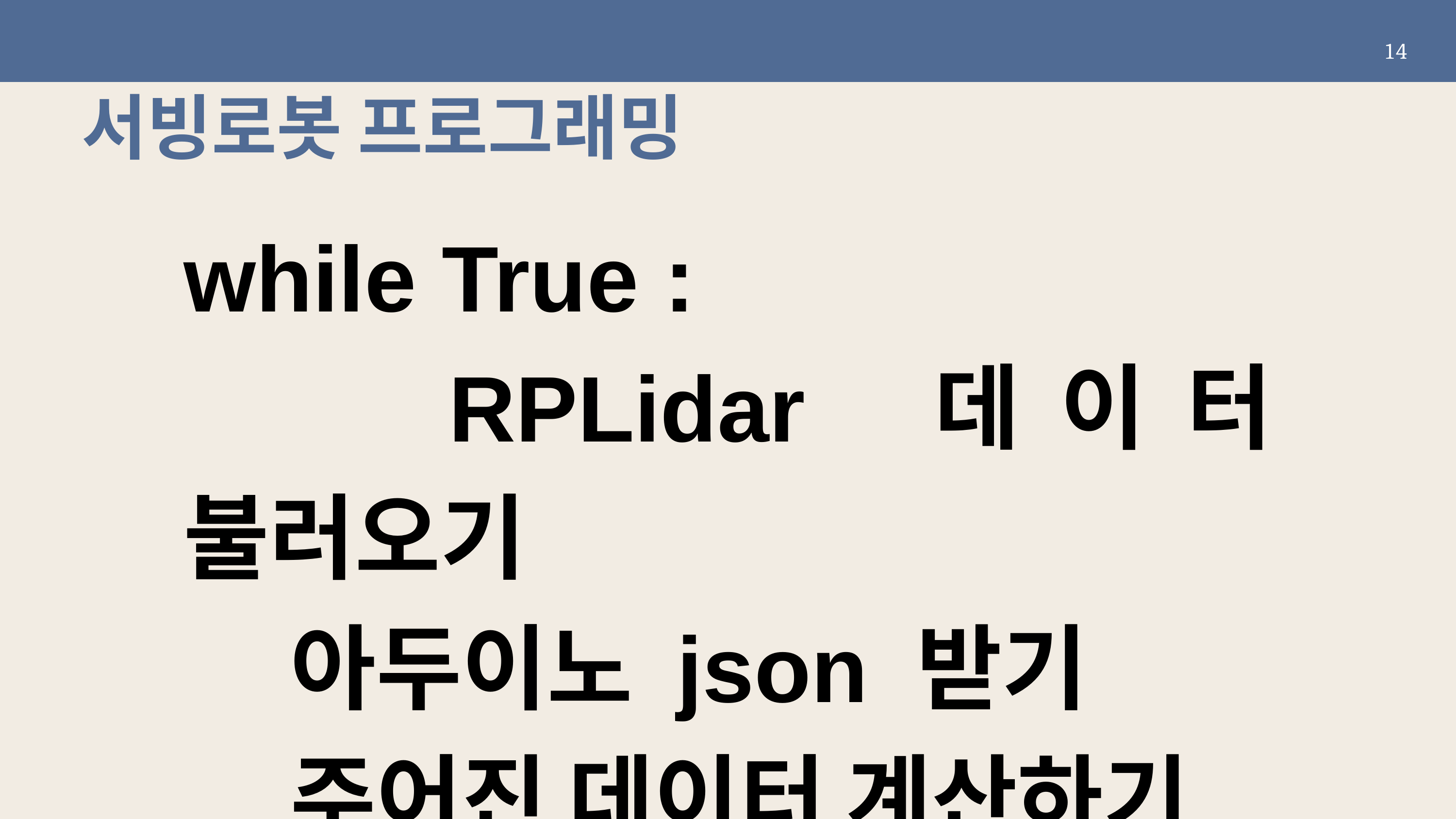

14
서빙로봇 프로그래밍
while True :
    RPLidar 데이터 불러오기
    아두이노 json 받기
    주어진 데이터 계산하기